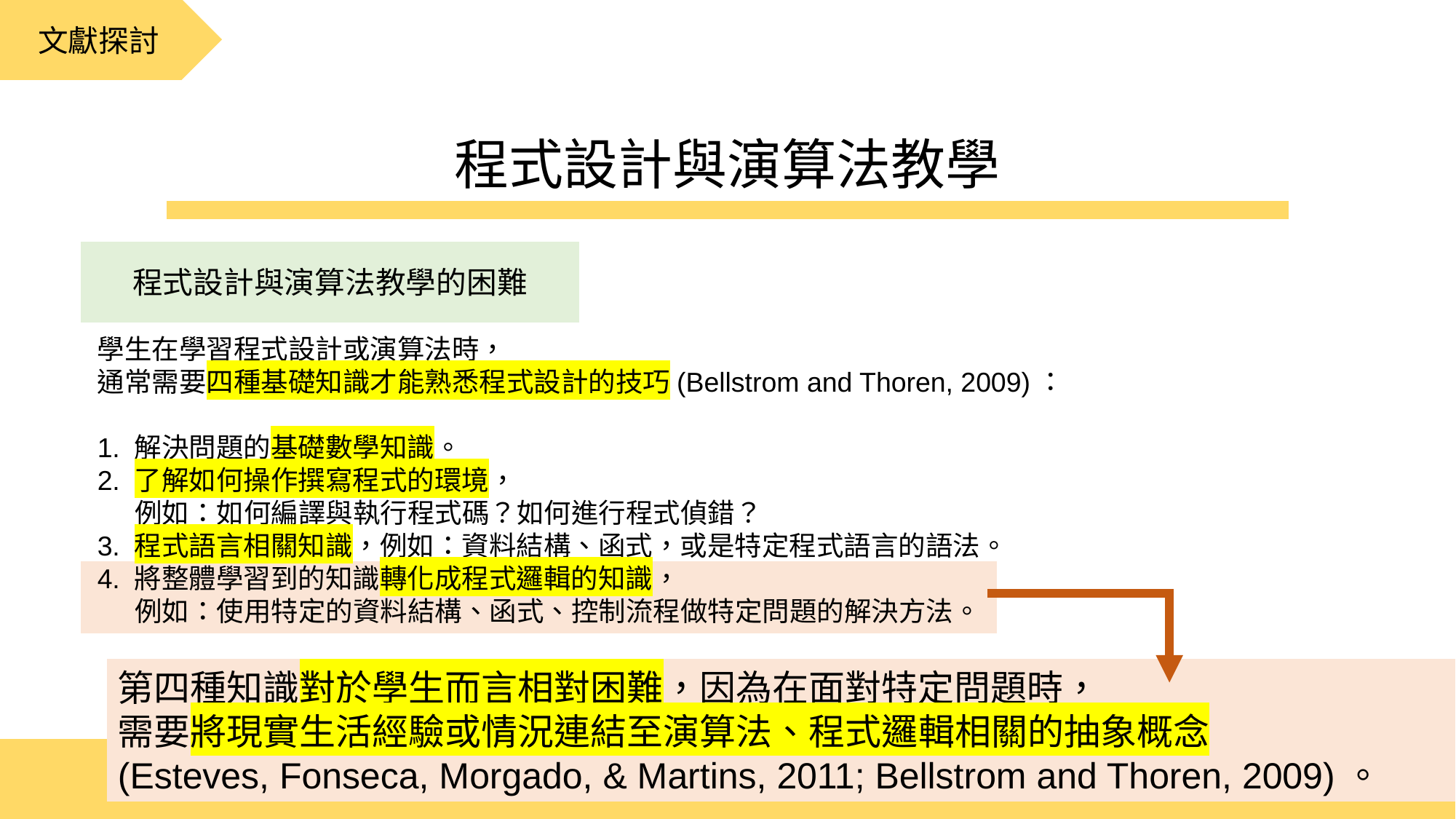

文獻探討
程式設計與演算法教學

程式設計與演算法教學的困難
學生在學習程式設計或演算法時，
通常需要四種基礎知識才能熟悉程式設計的技巧(Bellstrom and Thoren, 2009)：

1. 解決問題的基礎數學知識。
2. 了解如何操作撰寫程式的環境，
     例如：如何編譯與執行程式碼？如何進行程式偵錯？
3. 程式語言相關知識，例如：資料結構、函式，或是特定程式語言的語法。
4. 將整體學習到的知識轉化成程式邏輯的知識，
     例如：使用特定的資料結構、函式、控制流程做特定問題的解決方法。

第四種知識對於學生而言相對困難，因為在面對特定問題時，
需要將現實生活經驗或情況連結至演算法、程式邏輯相關的抽象概念
(Esteves, Fonseca, Morgado, & Martins, 2011; Bellstrom and Thoren, 2009)。

29